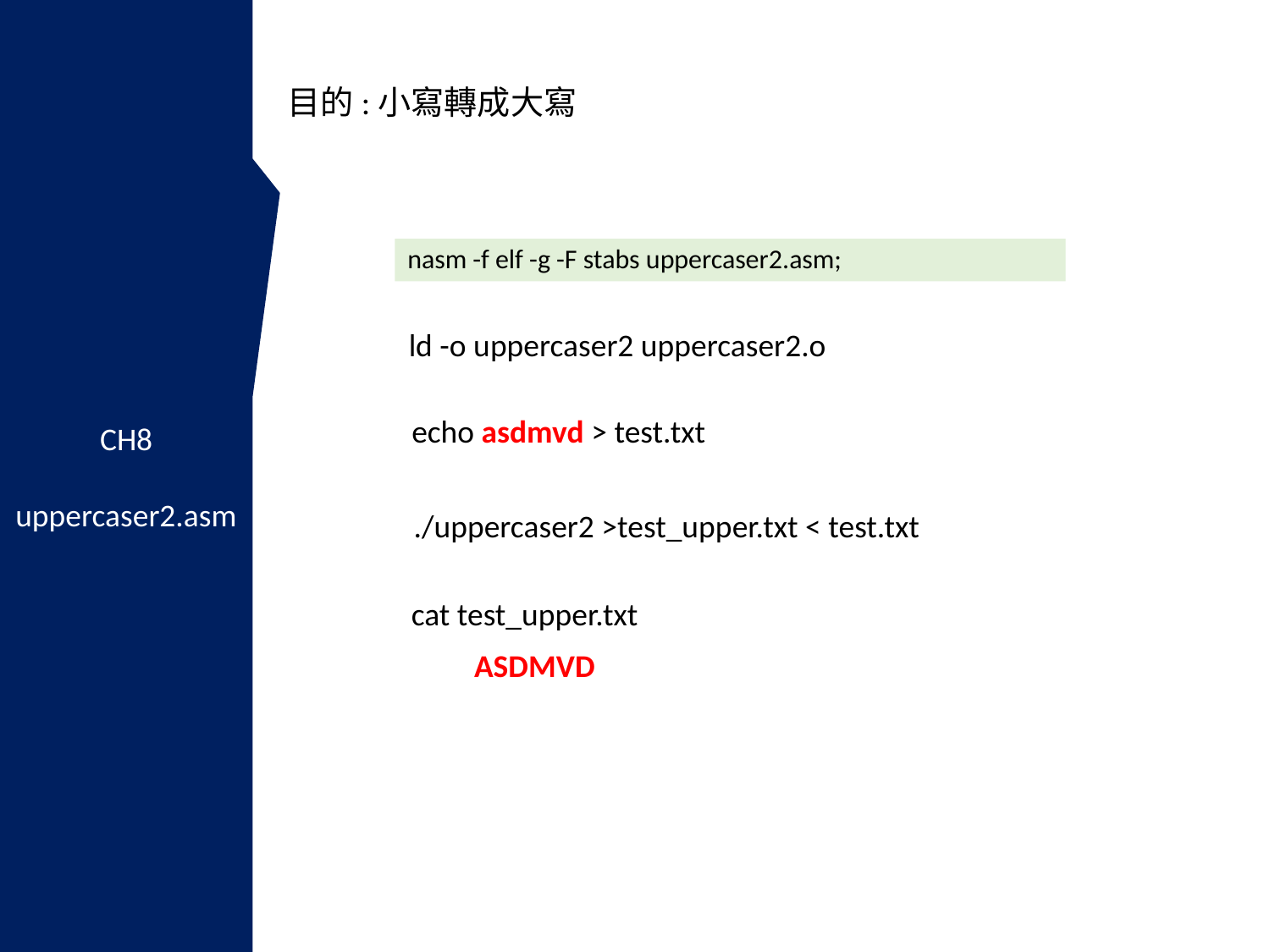

CH8

uppercaser2.asm
# 目的:小寫轉成大寫
nasm -f elf -g -F stabs uppercaser2.asm;
ld -o uppercaser2 uppercaser2.o
echo asdmvd > test.txt
./uppercaser2 >test_upper.txt < test.txt
cat test_upper.txt
ASDMVD